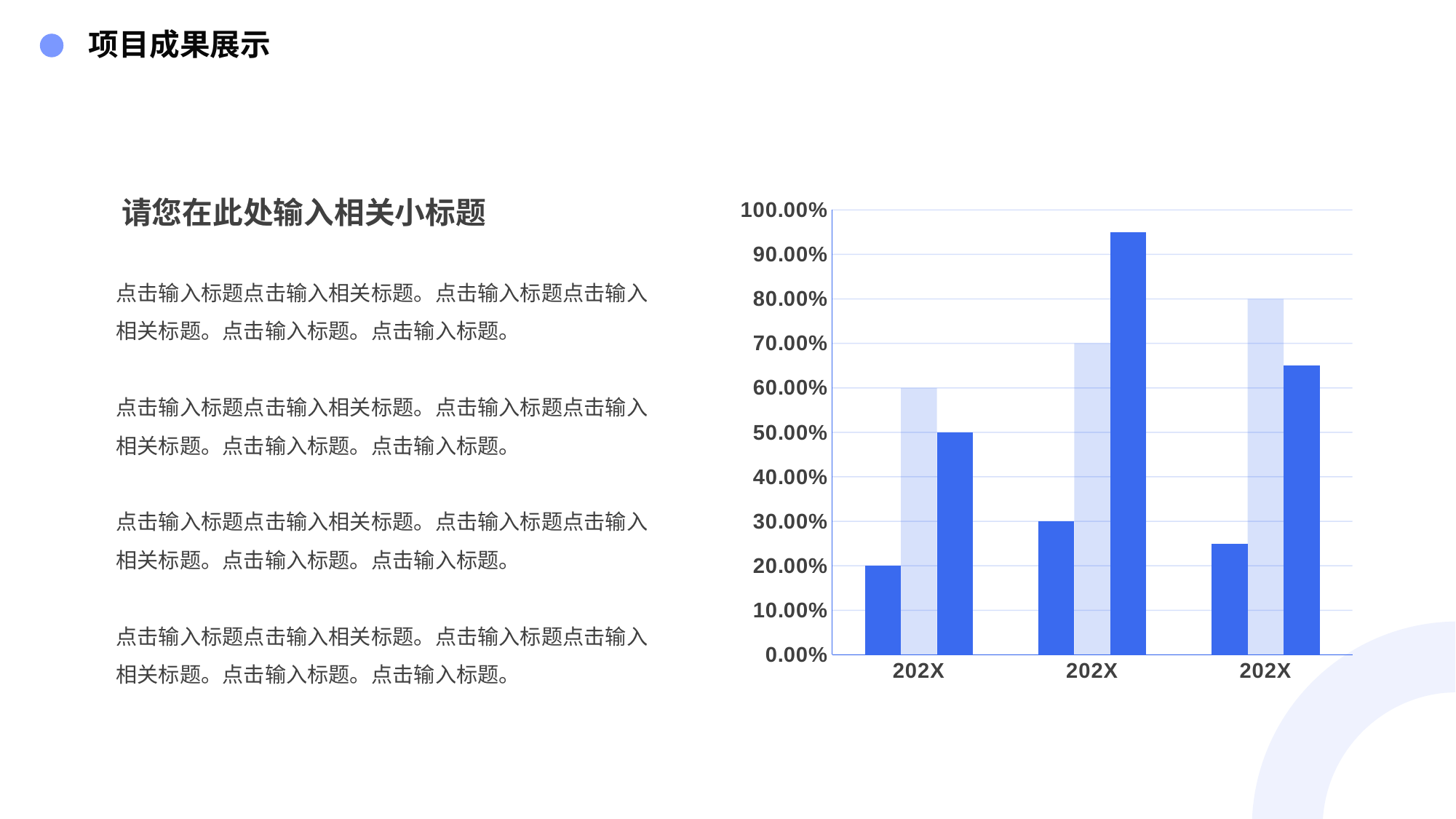

项目成果展示
请您在此处输入相关小标题

### Chart

| Category | Series 1 | Series 2 | Series 3 |
|---|---|---|---|
| 202X | 0.2 | 0.6 | 0.5 |
| 202X | 0.3 | 0.7 | 0.95 |
| 202X | 0.25 | 0.8 | 0.65 |
点击输入标题点击输入相关标题。点击输入标题点击输入相关标题。点击输入标题。点击输入标题。

点击输入标题点击输入相关标题。点击输入标题点击输入相关标题。点击输入标题。点击输入标题。

点击输入标题点击输入相关标题。点击输入标题点击输入相关标题。点击输入标题。点击输入标题。

点击输入标题点击输入相关标题。点击输入标题点击输入相关标题。点击输入标题。点击输入标题。